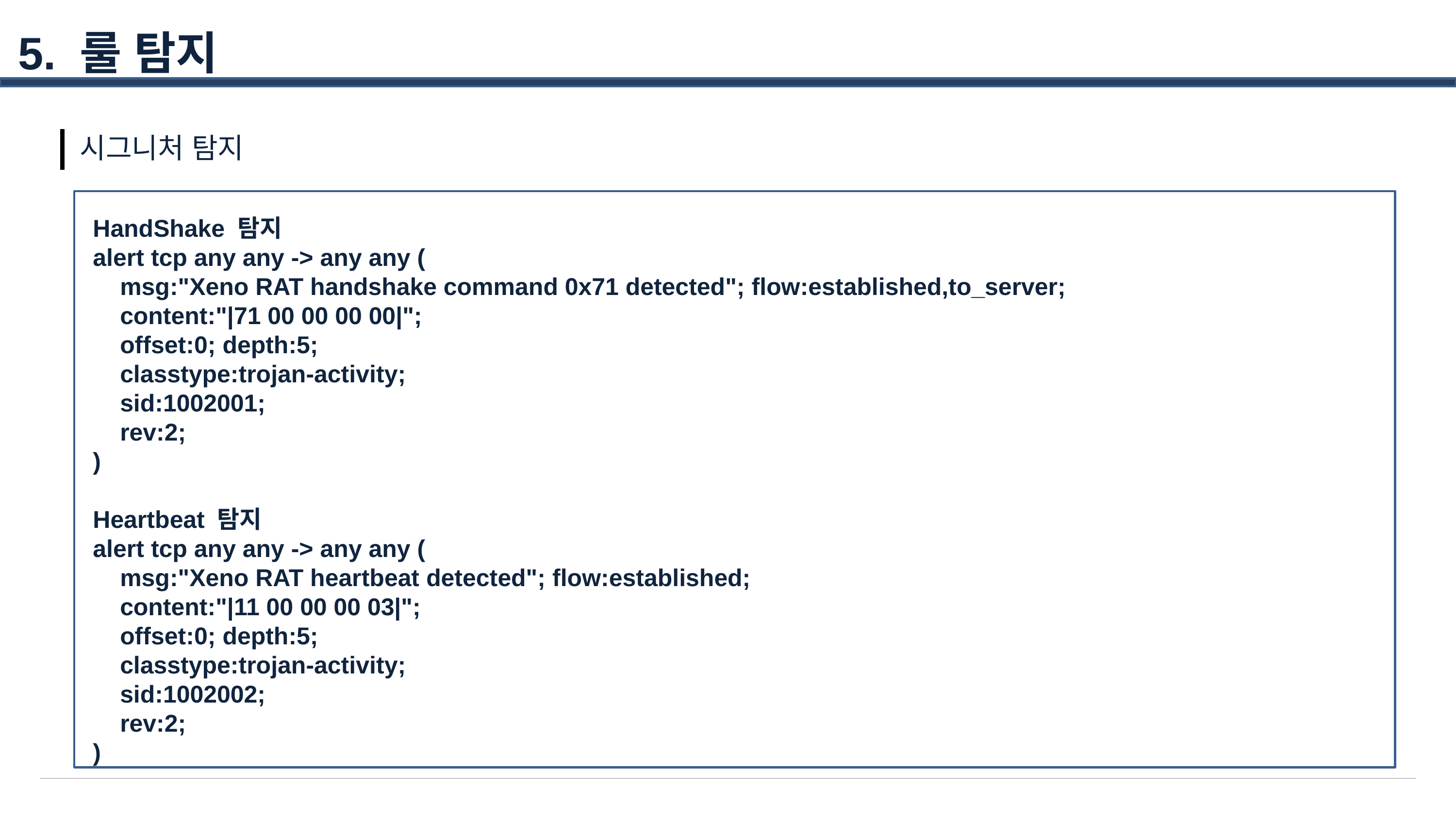

5. 룰 탐지

시그니처 탐지

HandShake 탐지
alert tcp any any -> any any (
    msg:"Xeno RAT handshake command 0x71 detected"; flow:established,to_server;
    content:"|71 00 00 00 00|";
    offset:0; depth:5;
    classtype:trojan-activity;
    sid:1002001;
    rev:2;
)

Heartbeat 탐지
alert tcp any any -> any any (
    msg:"Xeno RAT heartbeat detected"; flow:established;
    content:"|11 00 00 00 03|";
    offset:0; depth:5;
    classtype:trojan-activity;
    sid:1002002;
    rev:2;
)